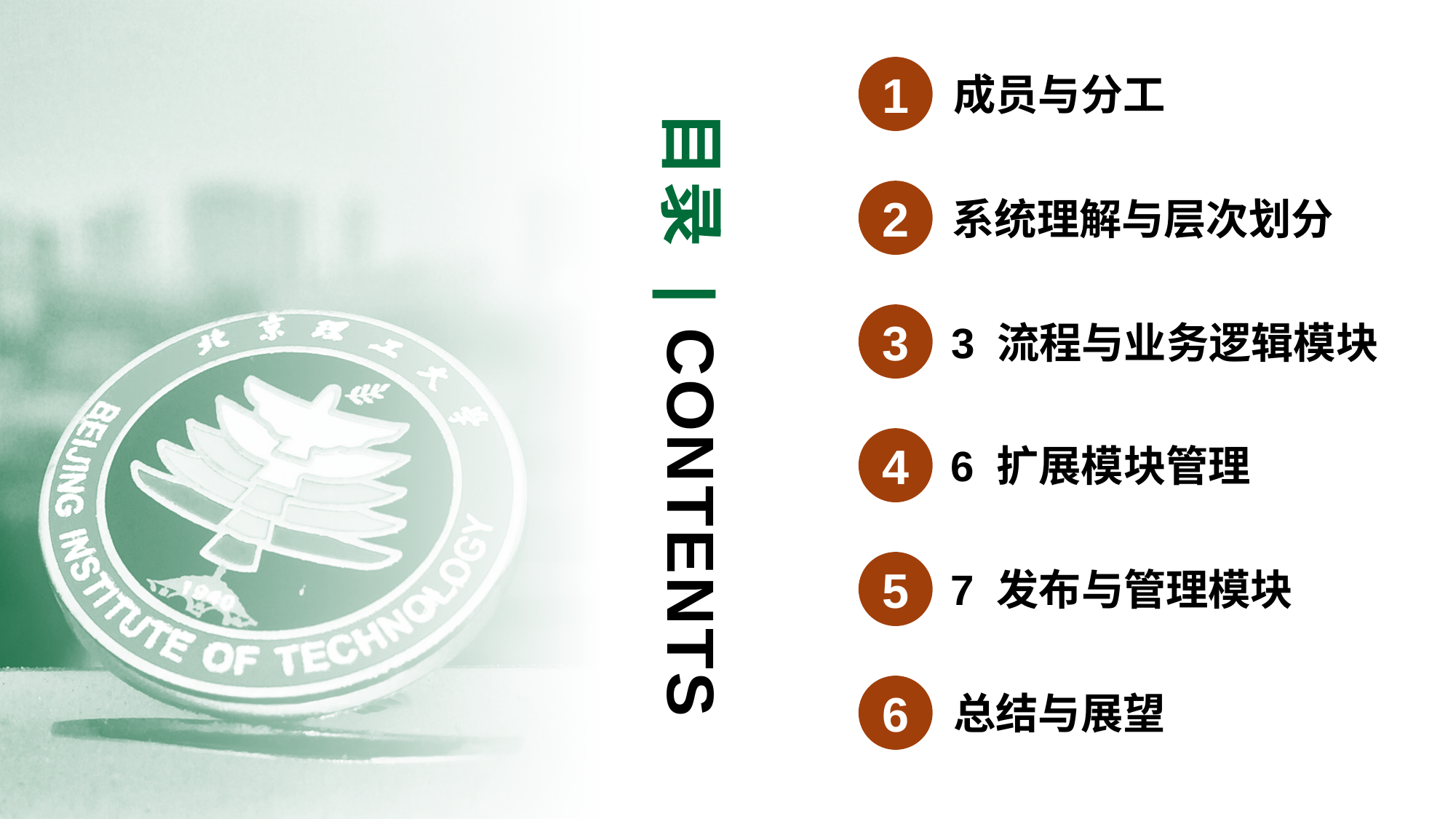

1
成员与分工
2
系统理解与层次划分
3
3 流程与业务逻辑模块
4
6 扩展模块管理
5
7 发布与管理模块
6
总结与展望
目录 | CONTENTS